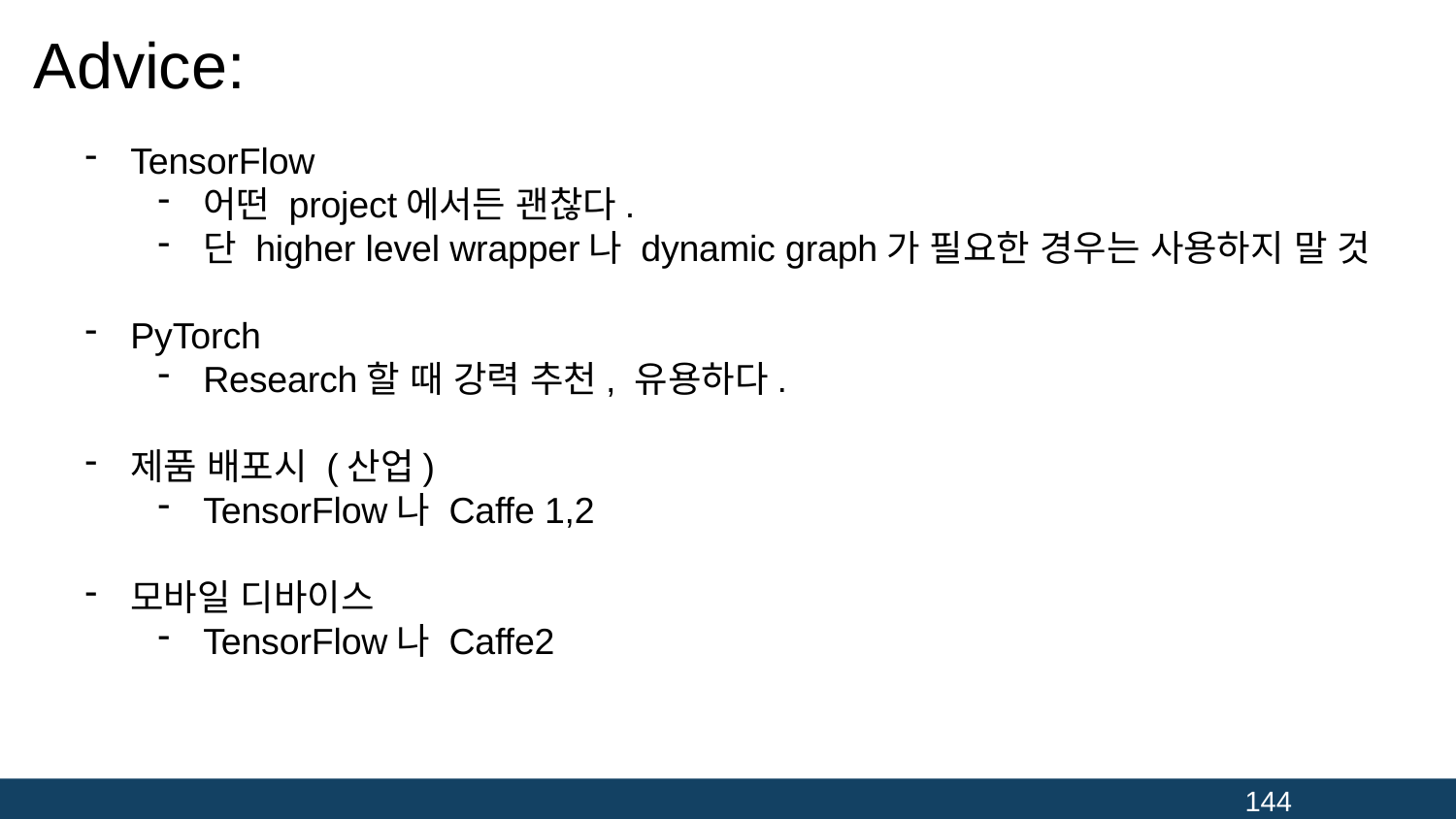

# Advice:
TensorFlow
어떤 project에서든 괜찮다.
단 higher level wrapper나 dynamic graph가 필요한 경우는 사용하지 말 것

PyTorch
Research할 때 강력 추천, 유용하다.

제품 배포시 (산업)
TensorFlow나 Caffe 1,2

모바일 디바이스
TensorFlow나 Caffe2